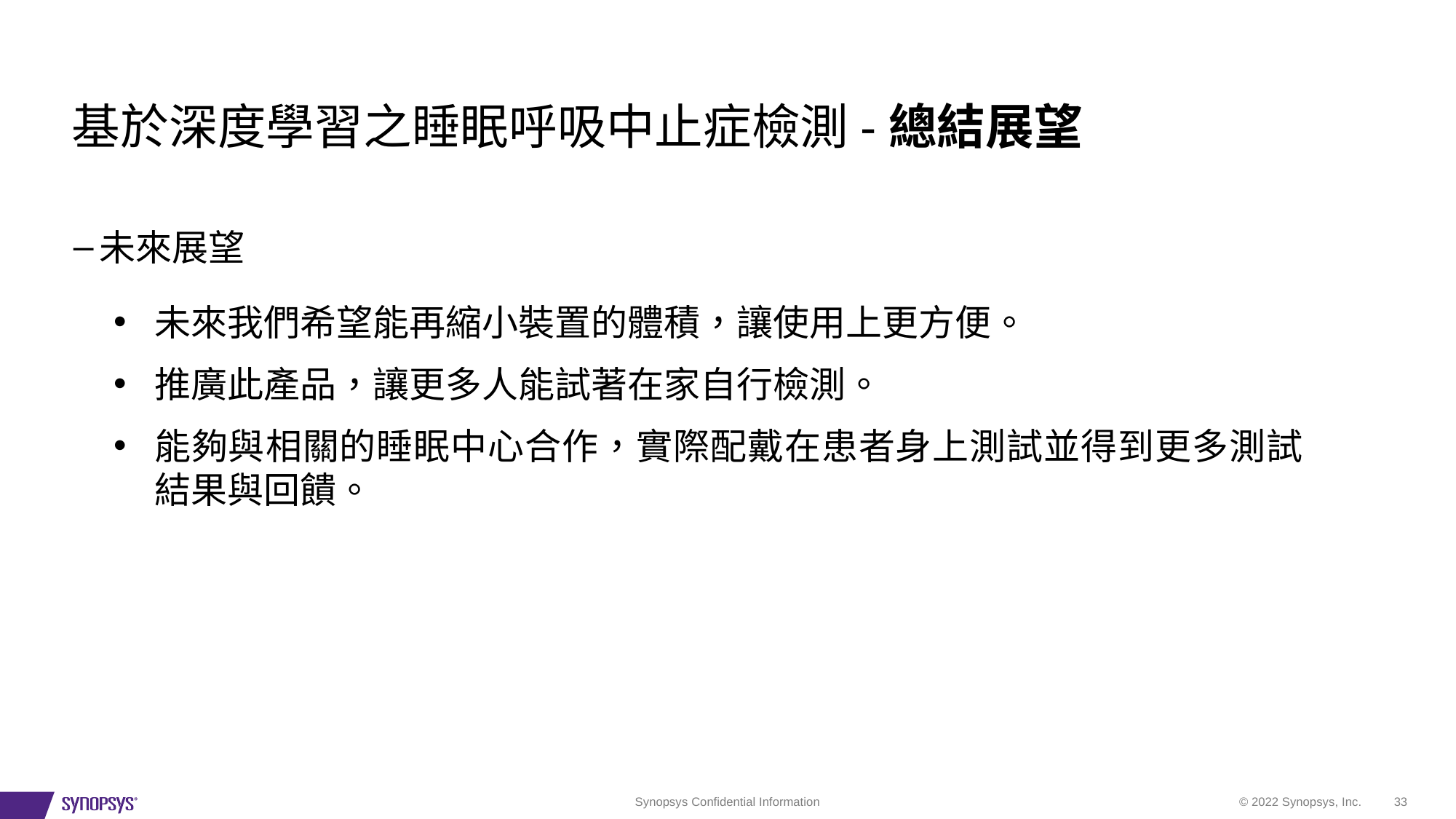

基於深度學習之睡眠呼吸中止症檢測-總結展望
未來展望
未來我們希望能再縮小裝置的體積，讓使用上更方便。
推廣此產品，讓更多人能試著在家自行檢測。
能夠與相關的睡眠中心合作，實際配戴在患者身上測試並得到更多測試結果與回饋。